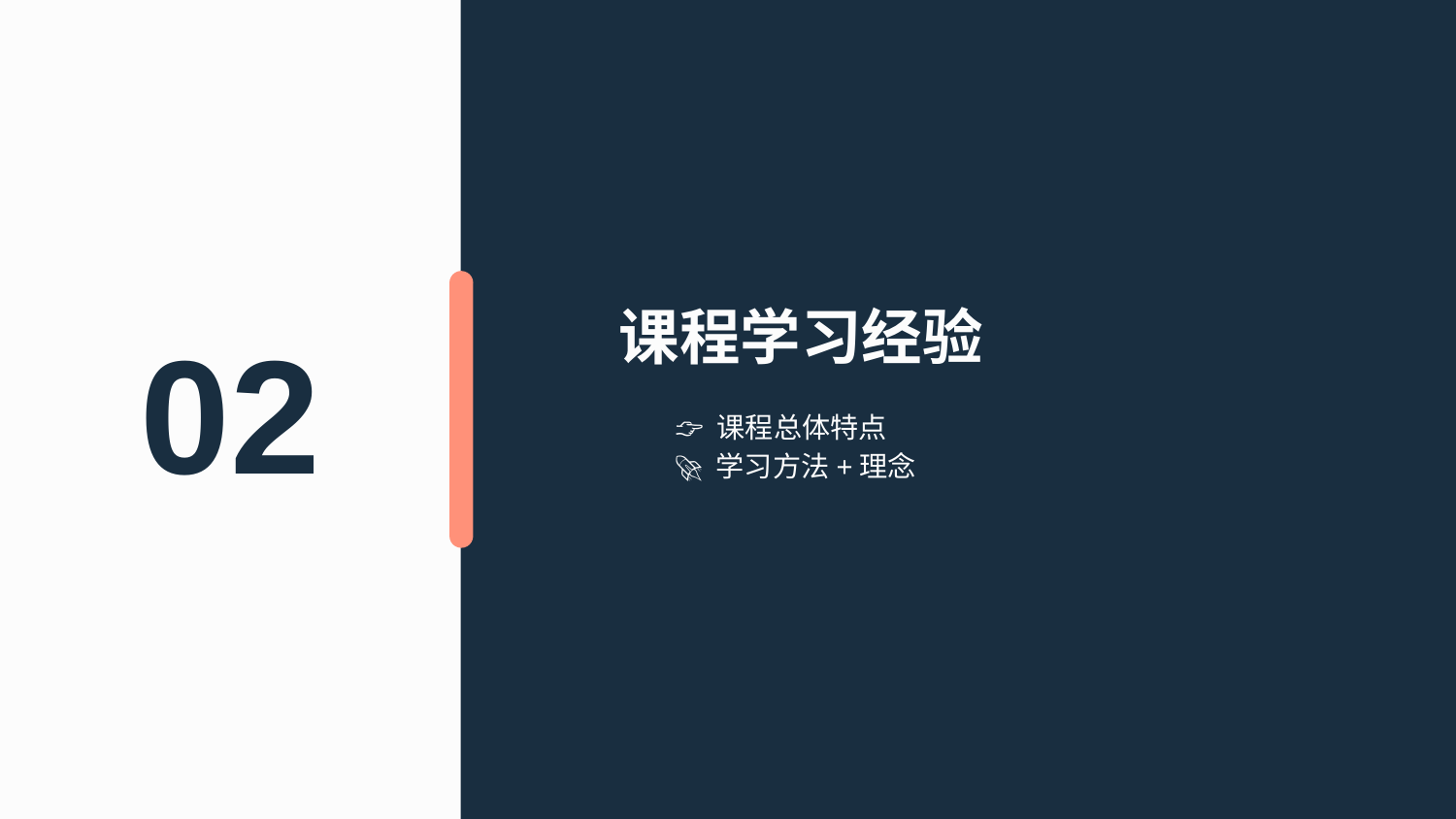

# 课程学习经验
02
👉 课程总体特点
🚀 学习方法+理念